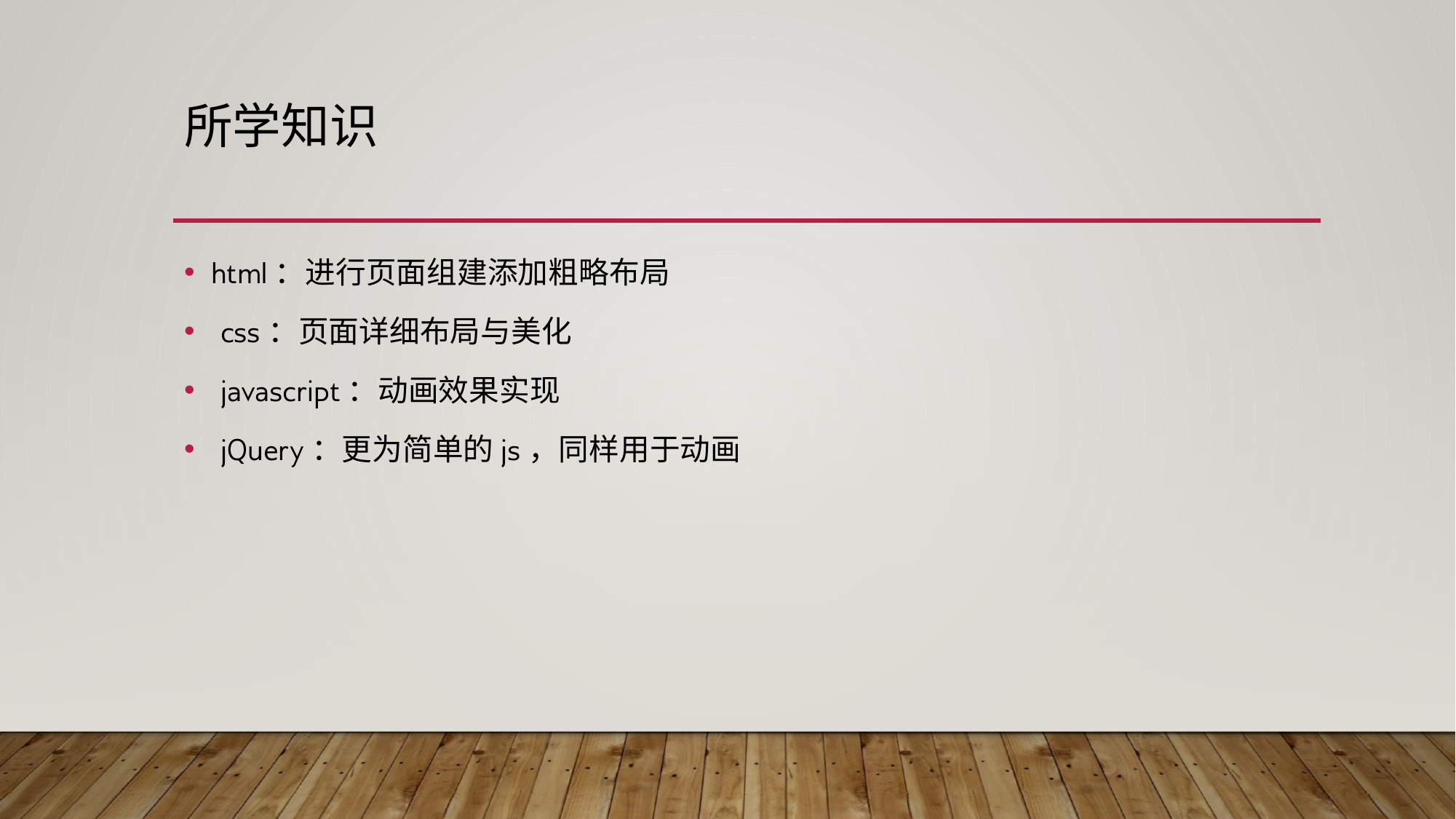

# 所学知识
html：进行页面组建添加粗略布局
 css：页面详细布局与美化
 javascript：动画效果实现
 jQuery：更为简单的js，同样用于动画